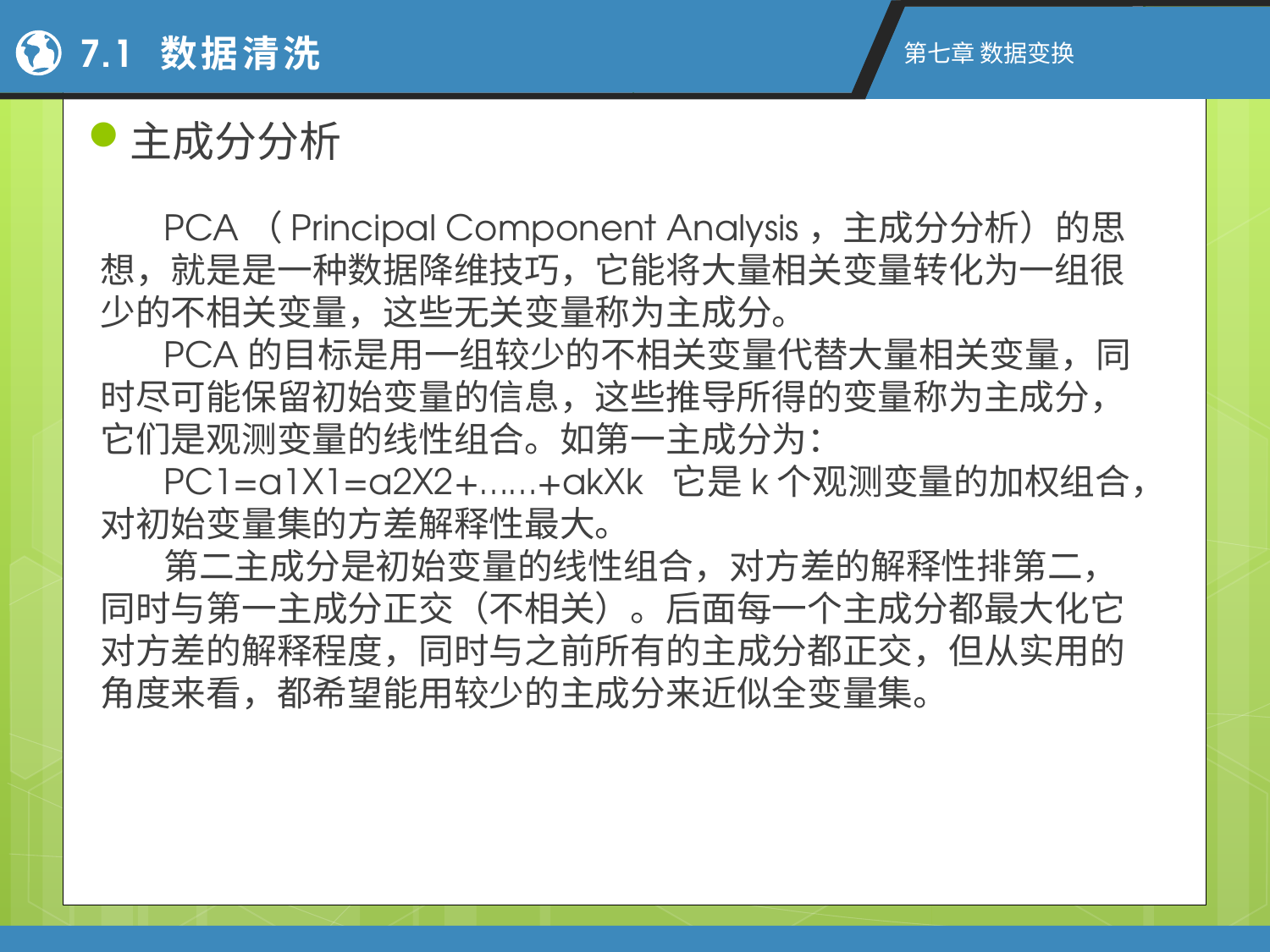

7.1 数据清洗

第七章 数据变换
主成分分析
PCA（Principal Component Analysis，主成分分析）的思想，就是是一种数据降维技巧，它能将大量相关变量转化为一组很少的不相关变量，这些无关变量称为主成分。
PCA的目标是用一组较少的不相关变量代替大量相关变量，同时尽可能保留初始变量的信息，这些推导所得的变量称为主成分，它们是观测变量的线性组合。如第一主成分为：
PC1=a1X1=a2X2+……+akXk  它是k个观测变量的加权组合，对初始变量集的方差解释性最大。
第二主成分是初始变量的线性组合，对方差的解释性排第二， 同时与第一主成分正交（不相关）。后面每一个主成分都最大化它对方差的解释程度，同时与之前所有的主成分都正交，但从实用的角度来看，都希望能用较少的主成分来近似全变量集。